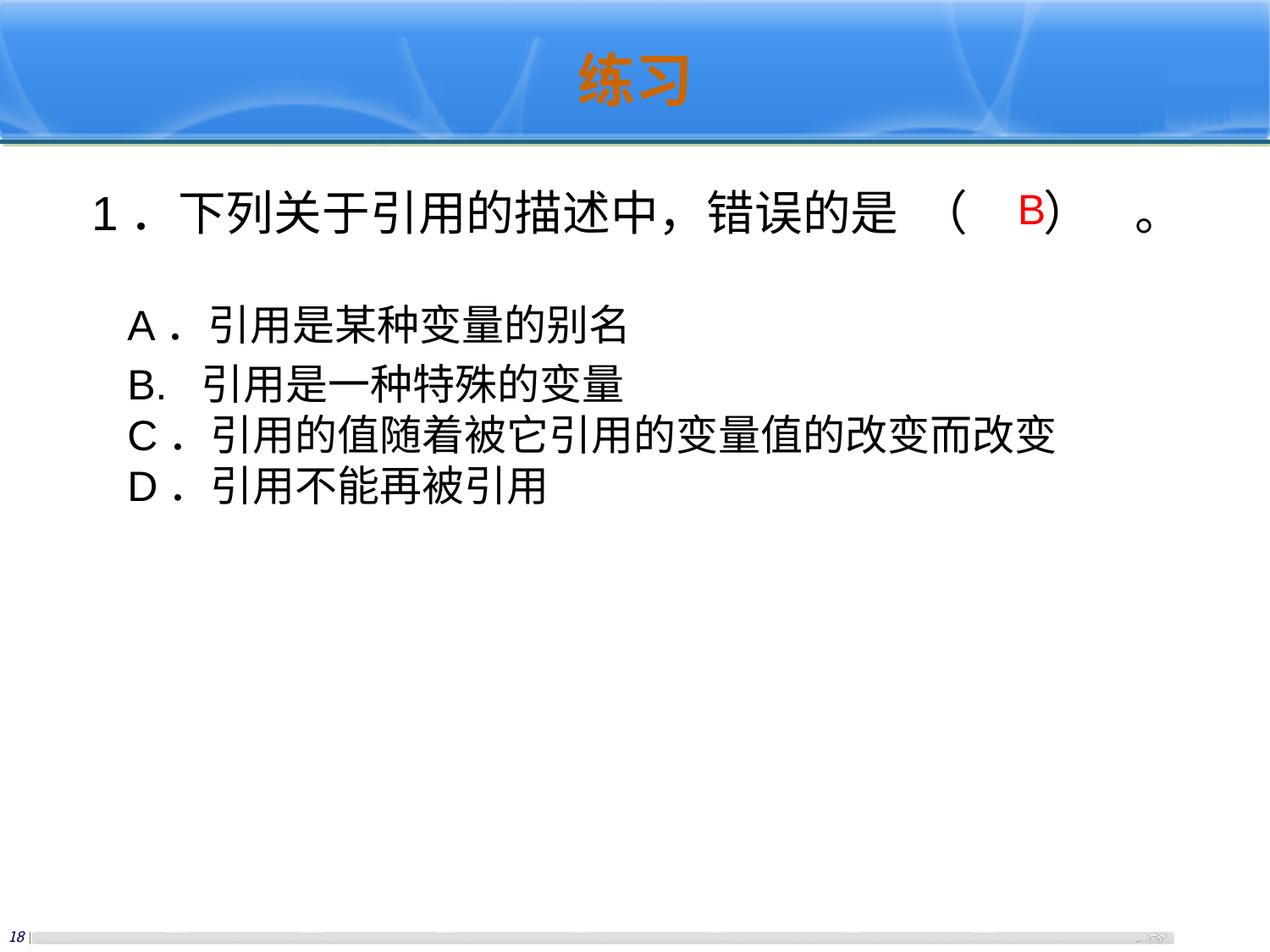

# 练习
1．下列关于引用的描述中，错误的是  （       ）    。
A．引用是某种变量的别名
B.  引用是一种特殊的变量
C．引用的值随着被它引用的变量值的改变而改变 
D．引用不能再被引用
B